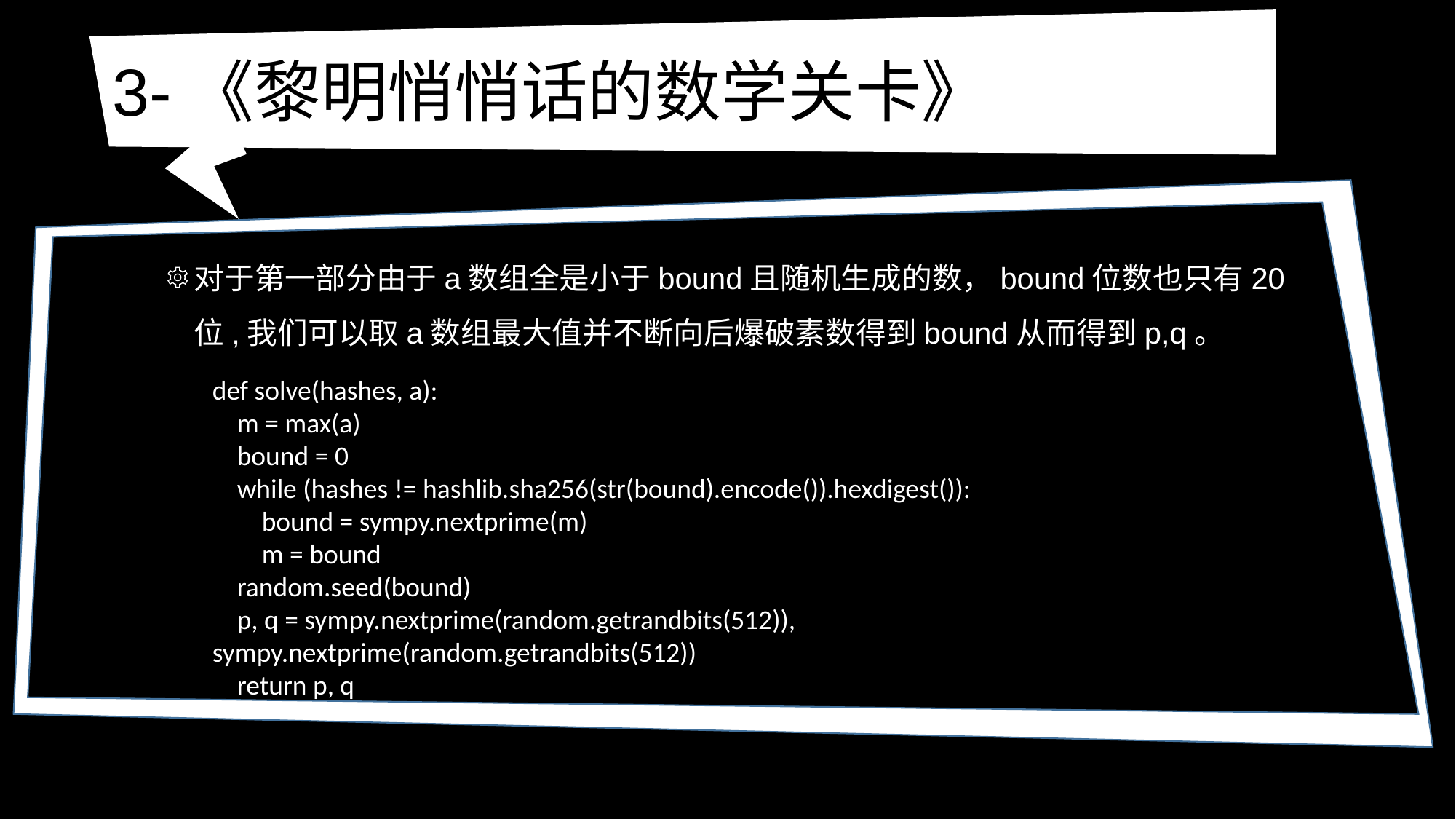

# 3-《黎明悄悄话的数学关卡》
对于第一部分由于a数组全是小于bound且随机生成的数，bound位数也只有20位,我们可以取a数组最大值并不断向后爆破素数得到bound从而得到p,q。
def solve(hashes, a):
    m = max(a)
    bound = 0
    while (hashes != hashlib.sha256(str(bound).encode()).hexdigest()):
        bound = sympy.nextprime(m)
        m = bound
    random.seed(bound)
    p, q = sympy.nextprime(random.getrandbits(512)), sympy.nextprime(random.getrandbits(512))
    return p, q